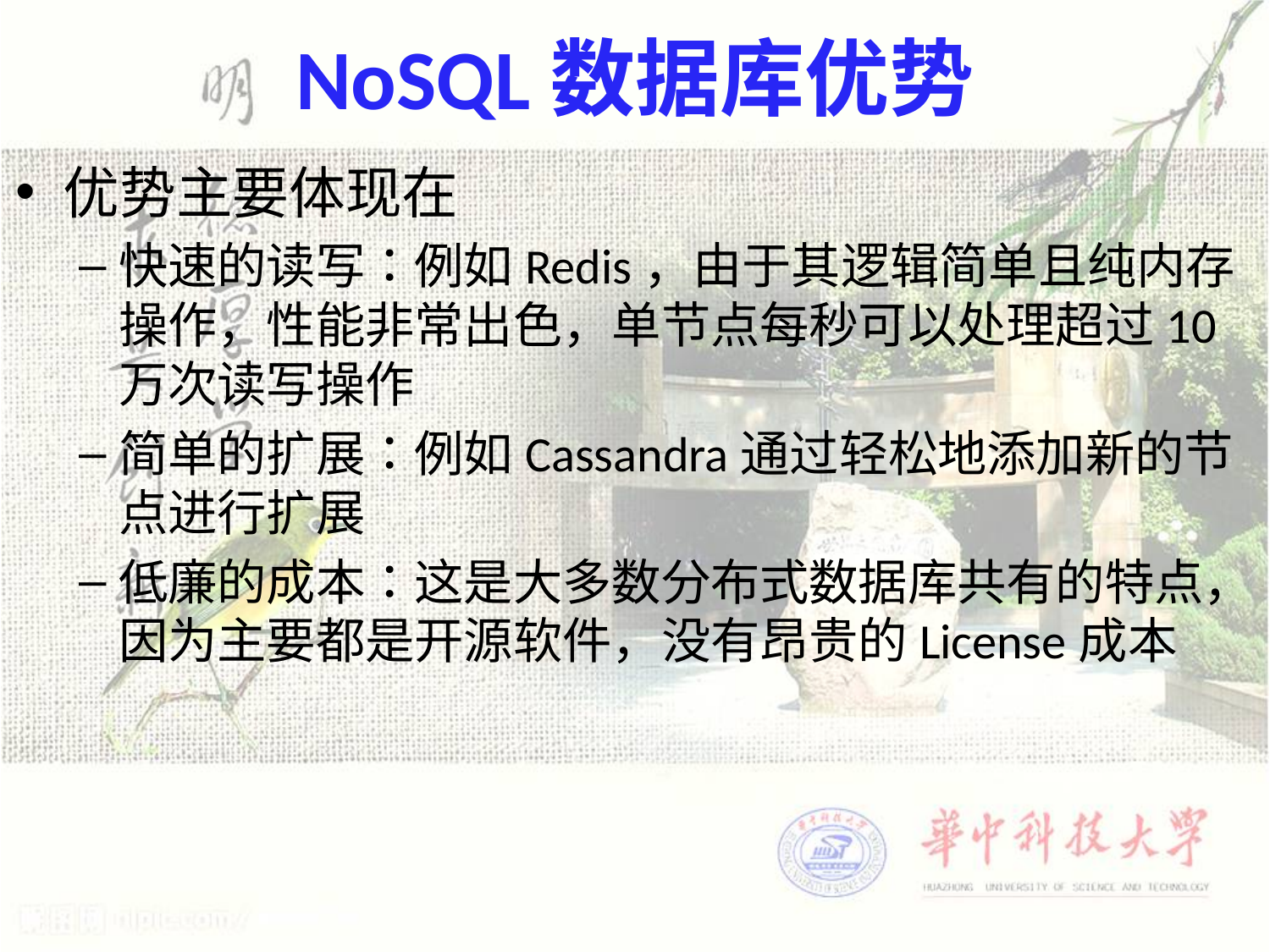

# NoSQL数据库优势
优势主要体现在
快速的读写：例如Redis，由于其逻辑简单且纯内存操作，性能非常出色，单节点每秒可以处理超过10万次读写操作
简单的扩展：例如Cassandra通过轻松地添加新的节点进行扩展
低廉的成本：这是大多数分布式数据库共有的特点，因为主要都是开源软件，没有昂贵的License成本